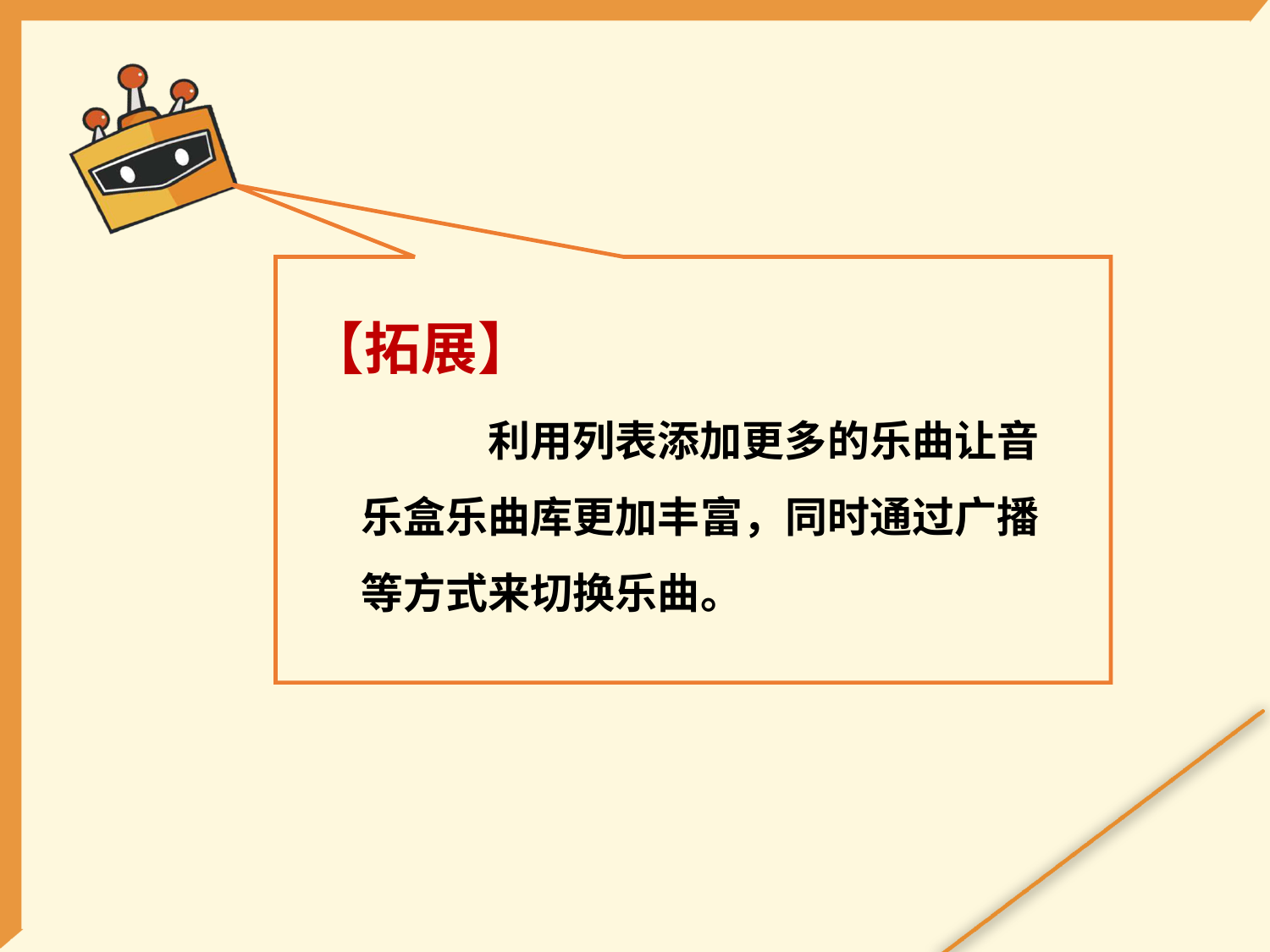

【拓展】
	利用列表添加更多的乐曲让音乐盒乐曲库更加丰富，同时通过广播等方式来切换乐曲。